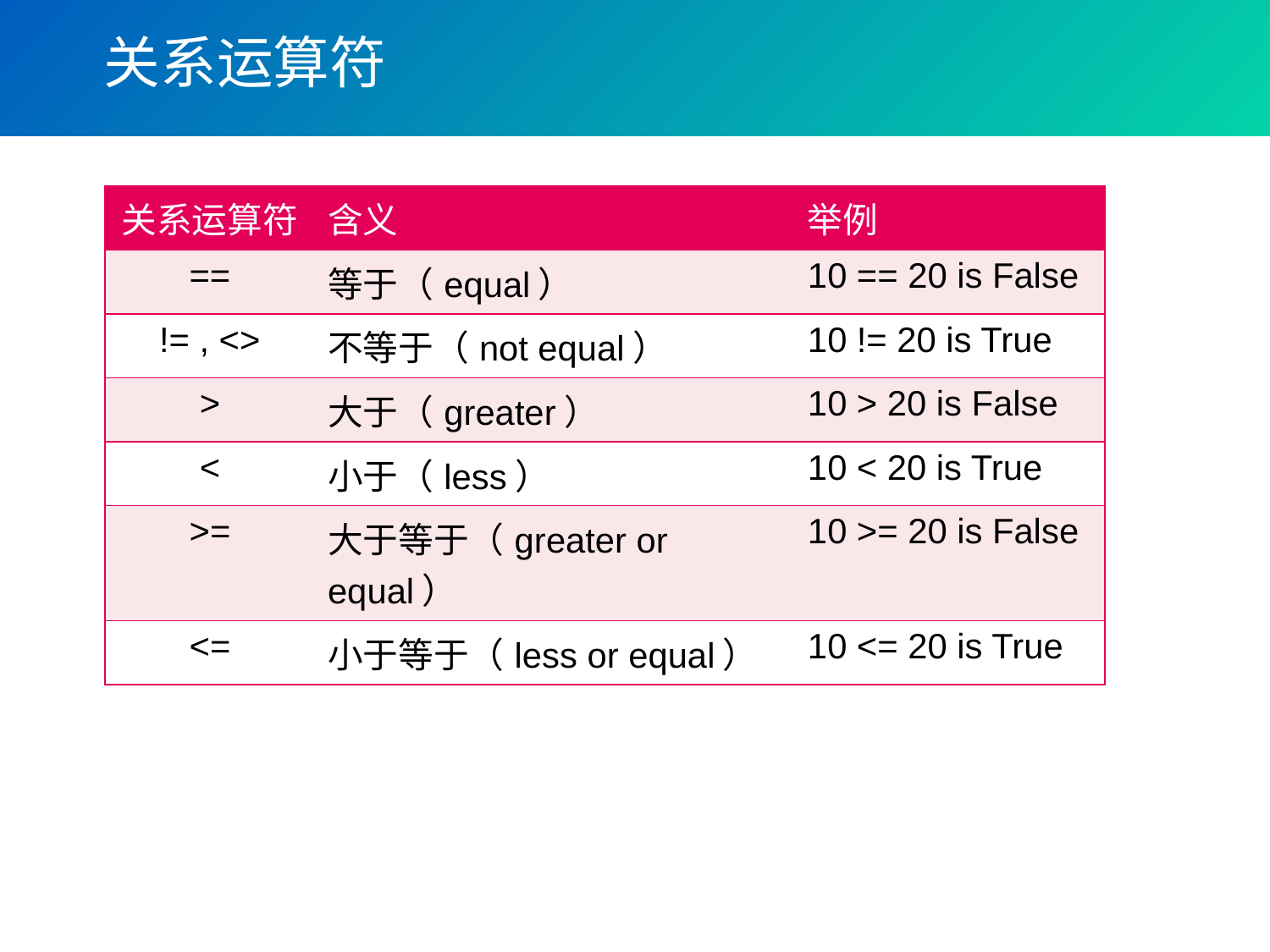

# 关系运算符
| 关系运算符 | 含义 | 举例 |
| --- | --- | --- |
| == | 等于（equal） | 10 == 20 is False |
| != , <> | 不等于（not equal） | 10 != 20 is True |
| > | 大于（greater） | 10 > 20 is False |
| < | 小于（less） | 10 < 20 is True |
| >= | 大于等于（greater or equal） | 10 >= 20 is False |
| <= | 小于等于（less or equal） | 10 <= 20 is True |